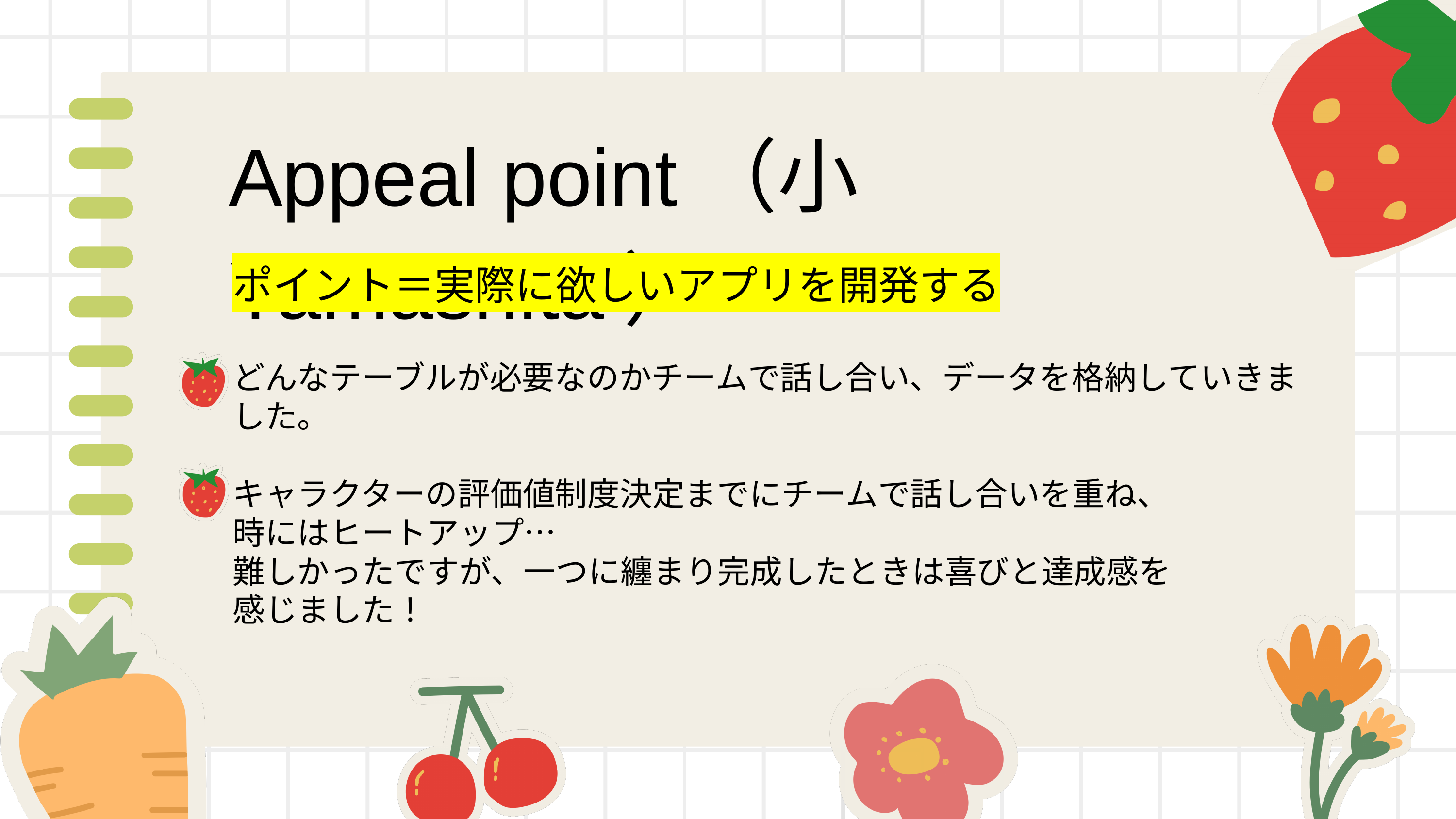

Appeal point（小Yamashita）

ポイント＝実際に欲しいアプリを開発する

どんなテーブルが必要なのかチームで話し合い、データを格納していきました。

キャラクターの評価値制度決定までにチームで話し合いを重ね、
時にはヒートアップ…
難しかったですが、一つに纏まり完成したときは喜びと達成感を
感じました！